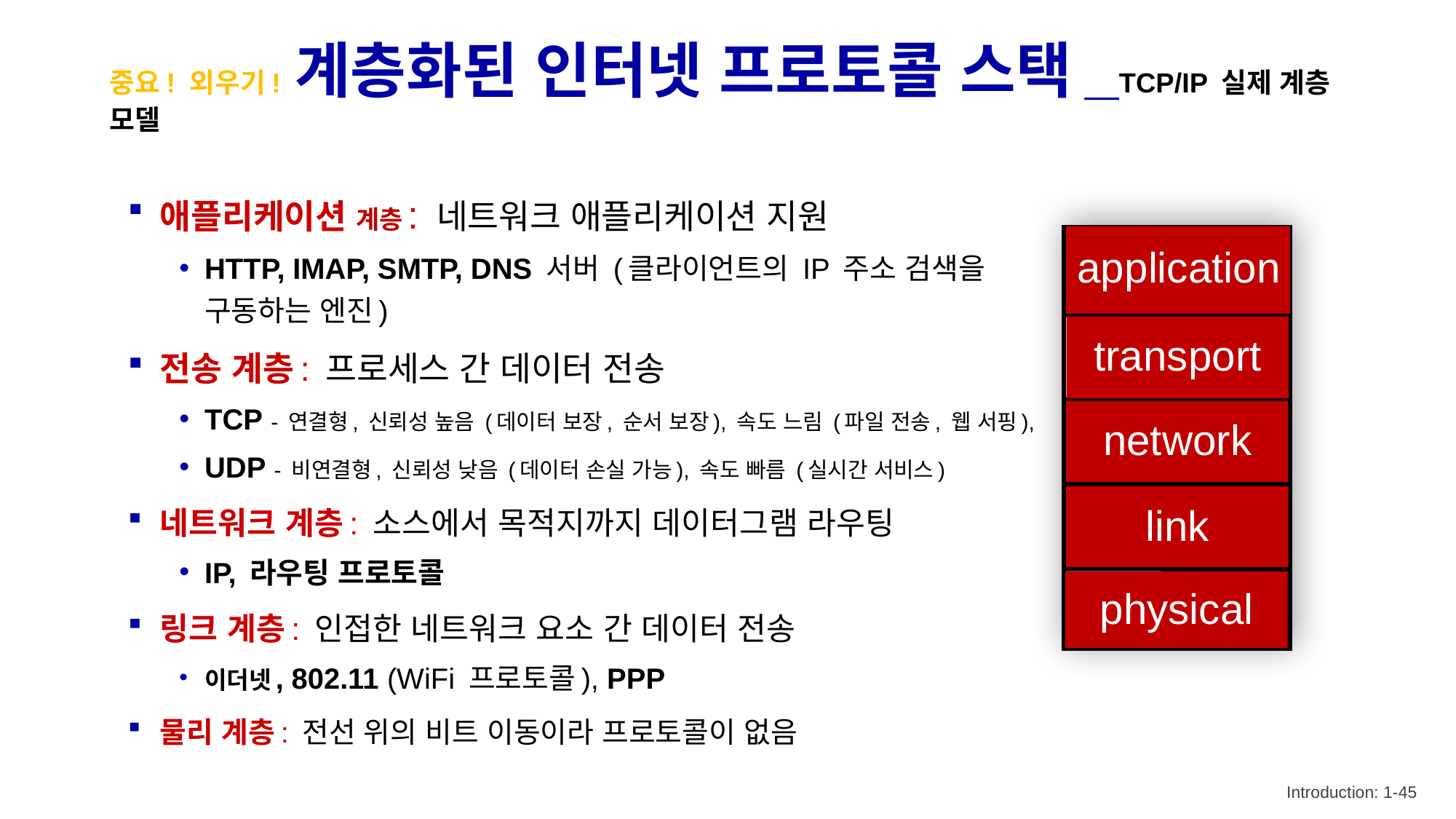

# 중요! 외우기! 계층화된 인터넷 프로토콜 스택_TCP/IP 실제 계층 모델
애플리케이션 계층: 네트워크 애플리케이션 지원
HTTP, IMAP, SMTP, DNS 서버 (클라이언트의 IP 주소 검색을 구동하는 엔진)
전송 계층: 프로세스 간 데이터 전송
TCP - 연결형, 신뢰성 높음 (데이터 보장, 순서 보장), 속도 느림 (파일 전송, 웹 서핑),
UDP - 비연결형, 신뢰성 낮음 (데이터 손실 가능), 속도 빠름 (실시간 서비스)
네트워크 계층: 소스에서 목적지까지 데이터그램 라우팅
IP, 라우팅 프로토콜
링크 계층: 인접한 네트워크 요소 간 데이터 전송
이더넷, 802.11 (WiFi 프로토콜), PPP
물리 계층: 전선 위의 비트 이동이라 프로토콜이 없음

application

application

transport
transport

network
network

link
link

physical
physical
Introduction: 1-45